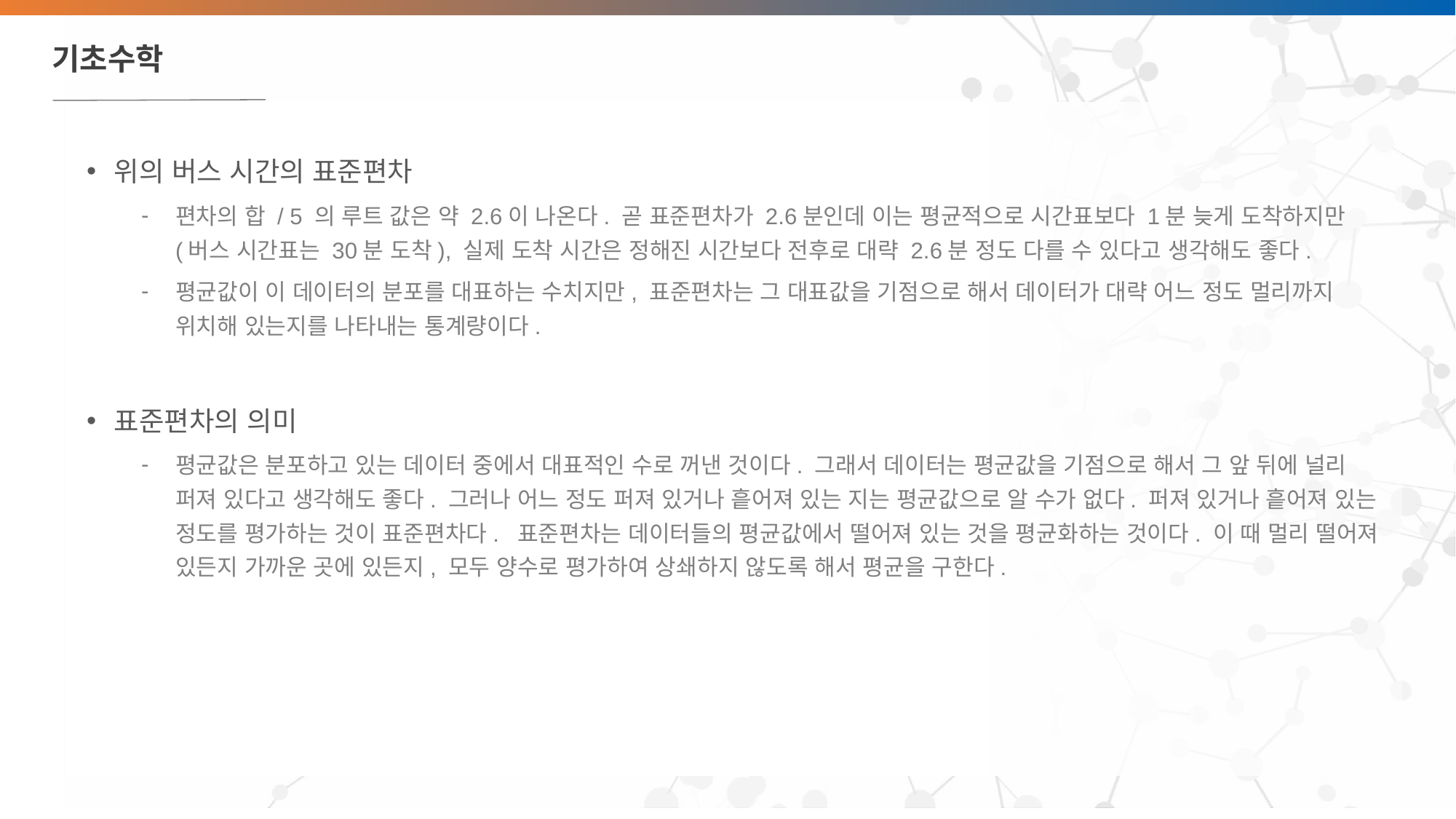

# 기초수학

위의 버스 시간의 표준편차
편차의 합 / 5 의 루트 값은 약 2.6이 나온다. 곧 표준편차가 2.6분인데 이는 평균적으로 시간표보다 1분 늦게 도착하지만(버스 시간표는 30분 도착), 실제 도착 시간은 정해진 시간보다 전후로 대략 2.6분 정도 다를 수 있다고 생각해도 좋다.
평균값이 이 데이터의 분포를 대표하는 수치지만, 표준편차는 그 대표값을 기점으로 해서 데이터가 대략 어느 정도 멀리까지 위치해 있는지를 나타내는 통계량이다.

표준편차의 의미
평균값은 분포하고 있는 데이터 중에서 대표적인 수로 꺼낸 것이다. 그래서 데이터는 평균값을 기점으로 해서 그 앞 뒤에 널리 퍼져 있다고 생각해도 좋다. 그러나 어느 정도 퍼져 있거나 흩어져 있는 지는 평균값으로 알 수가 없다. 퍼져 있거나 흩어져 있는 정도를 평가하는 것이 표준편차다.  표준편차는 데이터들의 평균값에서 떨어져 있는 것을 평균화하는 것이다. 이 때 멀리 떨어져 있든지 가까운 곳에 있든지, 모두 양수로 평가하여 상쇄하지 않도록 해서 평균을 구한다.